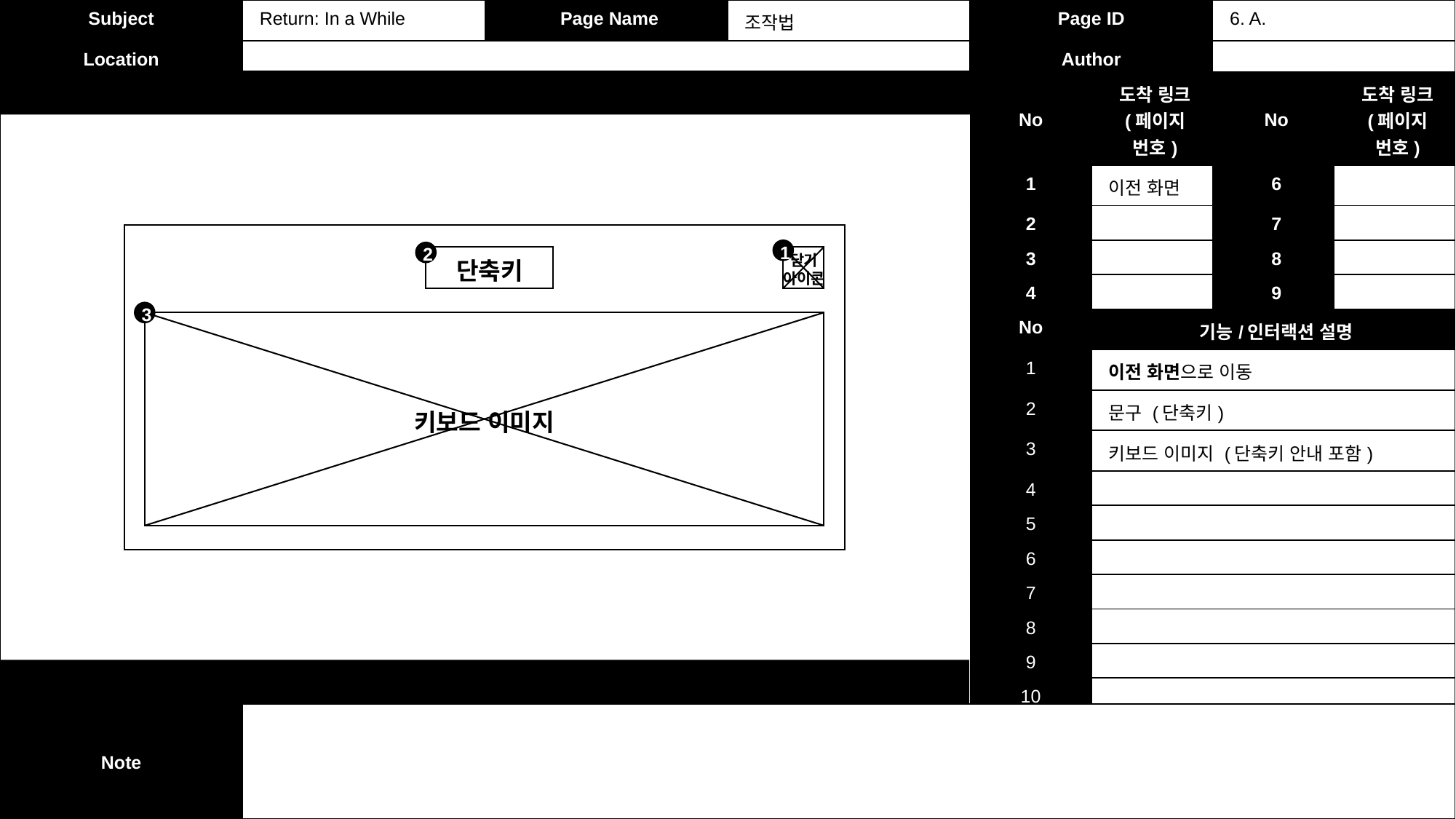

| Subject | Return: In a While | Page Name | 조작법 | Page ID | 6. A. |
| --- | --- | --- | --- | --- | --- |
| Location |  |  |  | Author |  |

| No | 도착 링크 (페이지 번호) | No | 도착 링크 (페이지 번호) |
| --- | --- | --- | --- |
| 1 | 이전 화면 | 6 |  |
| 2 |  | 7 |  |
| 3 |  | 8 |  |
| 4 |  | 9 |  |
| 5 |  | 10 |  |

1
2
닫기
아이콘
단축키

3
| No | 기능/인터랙션 설명 |
| --- | --- |
| 1 | 이전 화면으로 이동 |
| 2 | 문구 (단축키) |
| 3 | 키보드 이미지 (단축키 안내 포함) |
| 4 |  |
| 5 |  |
| 6 |  |
| 7 |  |
| 8 |  |
| 9 |  |
| 10 |  |
키보드 이미지

| Note |  |
| --- | --- |